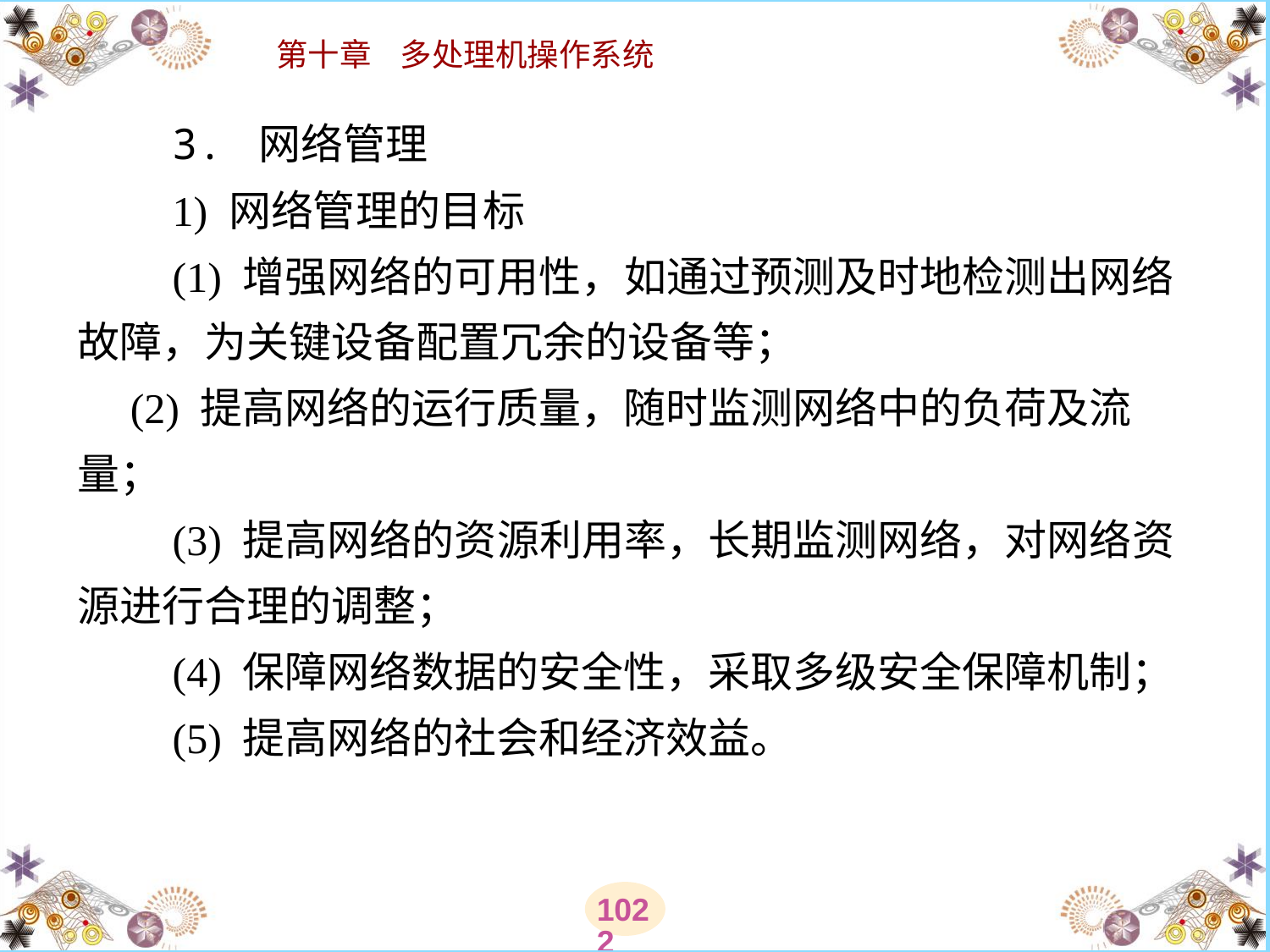

# 3. 网络管理 　　1) 网络管理的目标 　　(1) 增强网络的可用性，如通过预测及时地检测出网络故障，为关键设备配置冗余的设备等； 　(2) 提高网络的运行质量，随时监测网络中的负荷及流量； 　　(3) 提高网络的资源利用率，长期监测网络，对网络资源进行合理的调整； 　　(4) 保障网络数据的安全性，采取多级安全保障机制； 　　(5) 提高网络的社会和经济效益。